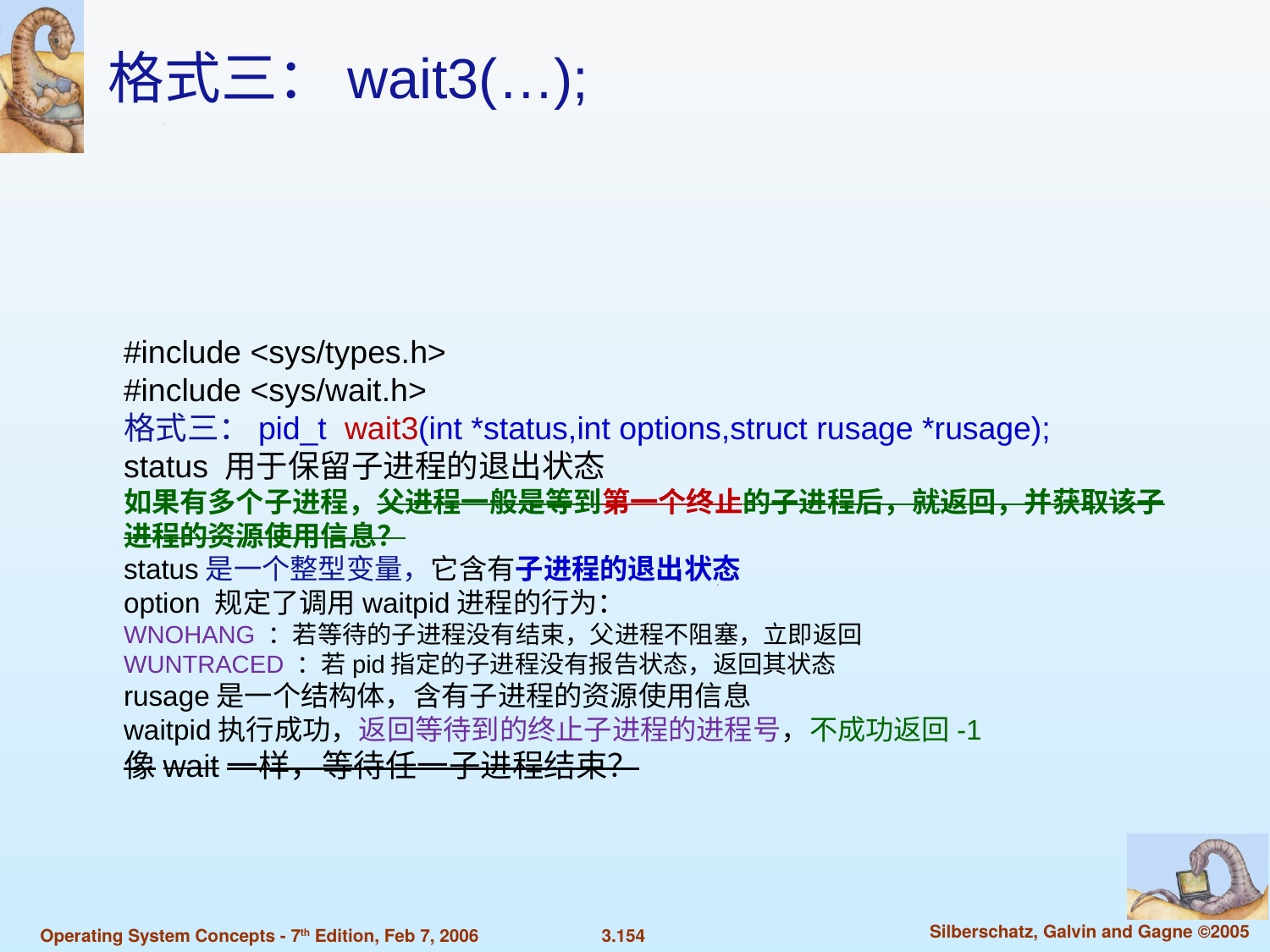

格式三：wait3(…);
#include <sys/types.h>
#include <sys/wait.h>
格式三：pid_t  wait3(int *status,int options,struct rusage *rusage);
status 用于保留子进程的退出状态
如果有多个子进程，父进程一般是等到第一个终止的子进程后，就返回，并获取该子进程的资源使用信息？
status是一个整型变量，它含有子进程的退出状态
option 规定了调用waitpid进程的行为：
WNOHANG ：若等待的子进程没有结束，父进程不阻塞，立即返回
WUNTRACED ：若pid指定的子进程没有报告状态，返回其状态
rusage是一个结构体，含有子进程的资源使用信息
waitpid执行成功，返回等待到的终止子进程的进程号，不成功返回-1
像wait一样，等待任一子进程结束？